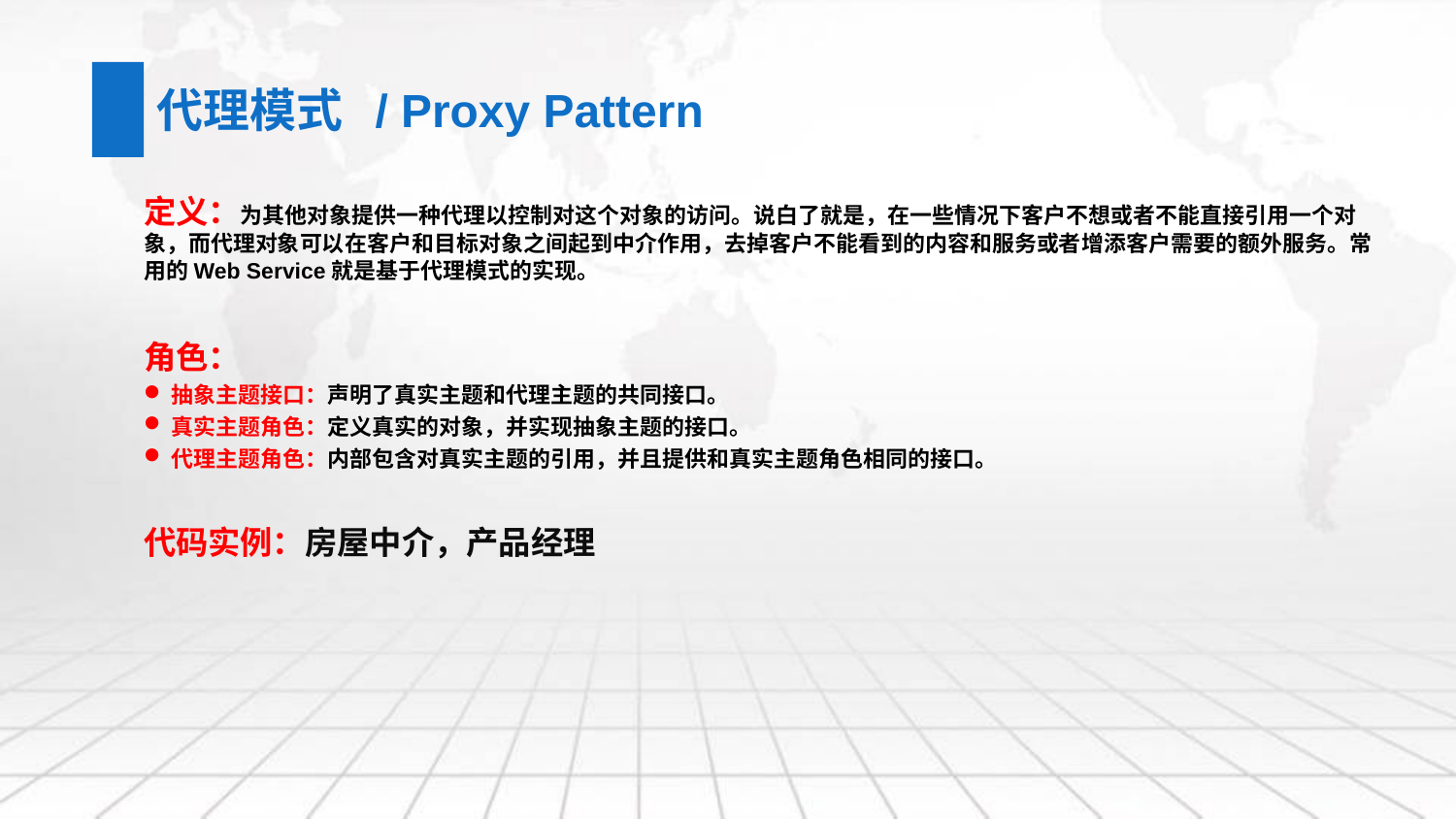

代理模式  / Proxy Pattern
定义：为其他对象提供一种代理以控制对这个对象的访问。说白了就是，在一些情况下客户不想或者不能直接引用一个对象，而代理对象可以在客户和目标对象之间起到中介作用，去掉客户不能看到的内容和服务或者增添客户需要的额外服务。常用的Web Service就是基于代理模式的实现。

角色：
抽象主题接口：声明了真实主题和代理主题的共同接口。
真实主题角色：定义真实的对象，并实现抽象主题的接口。
代理主题角色：内部包含对真实主题的引用，并且提供和真实主题角色相同的接口。

代码实例：房屋中介，产品经理